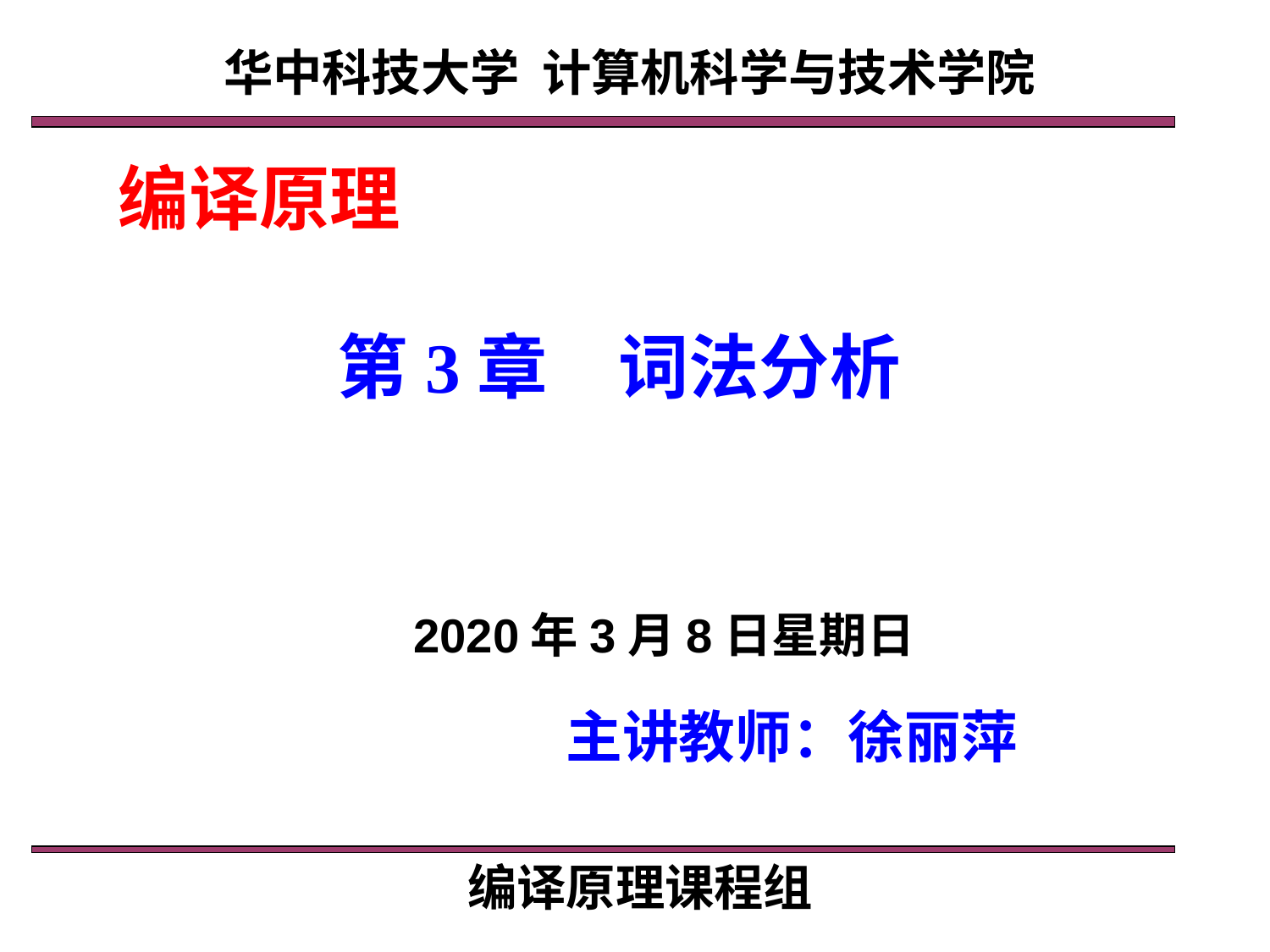

华中科技大学  计算机科学与技术学院
编译原理
第3章　词法分析

2020年3月8日星期日
主讲教师：徐丽萍
编译原理课程组